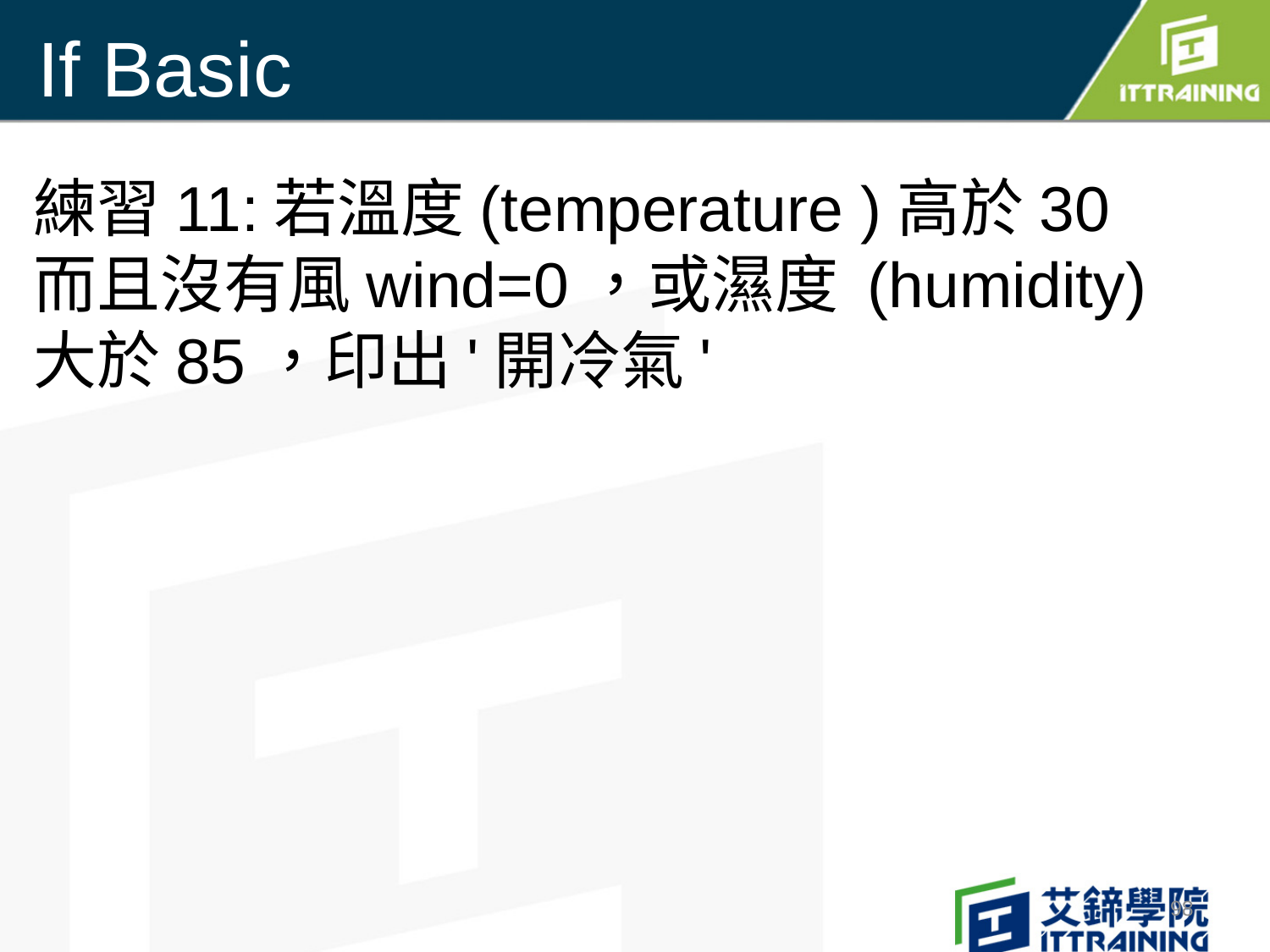

# If Basic
練習11:若溫度(temperature )高於30而且沒有風wind=0，或濕度 (humidity)大於85，印出'開冷氣'
98